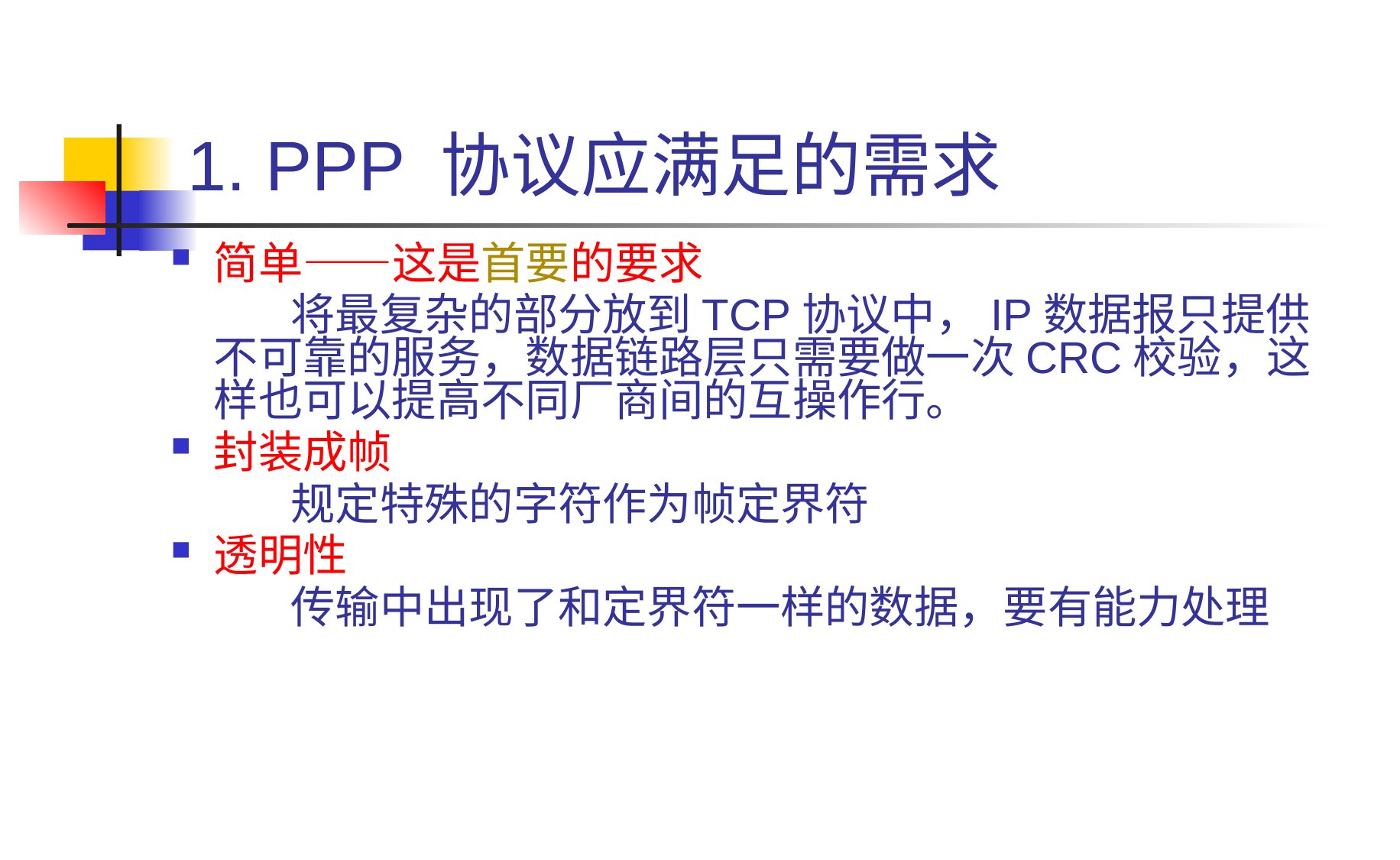

# 1. PPP 协议应满足的需求
简单——这是首要的要求
           将最复杂的部分放到TCP协议中，IP数据报只提供不可靠的服务，数据链路层只需要做一次CRC校验，这样也可以提高不同厂商间的互操作行。
封装成帧
           规定特殊的字符作为帧定界符
透明性
           传输中出现了和定界符一样的数据，要有能力处理